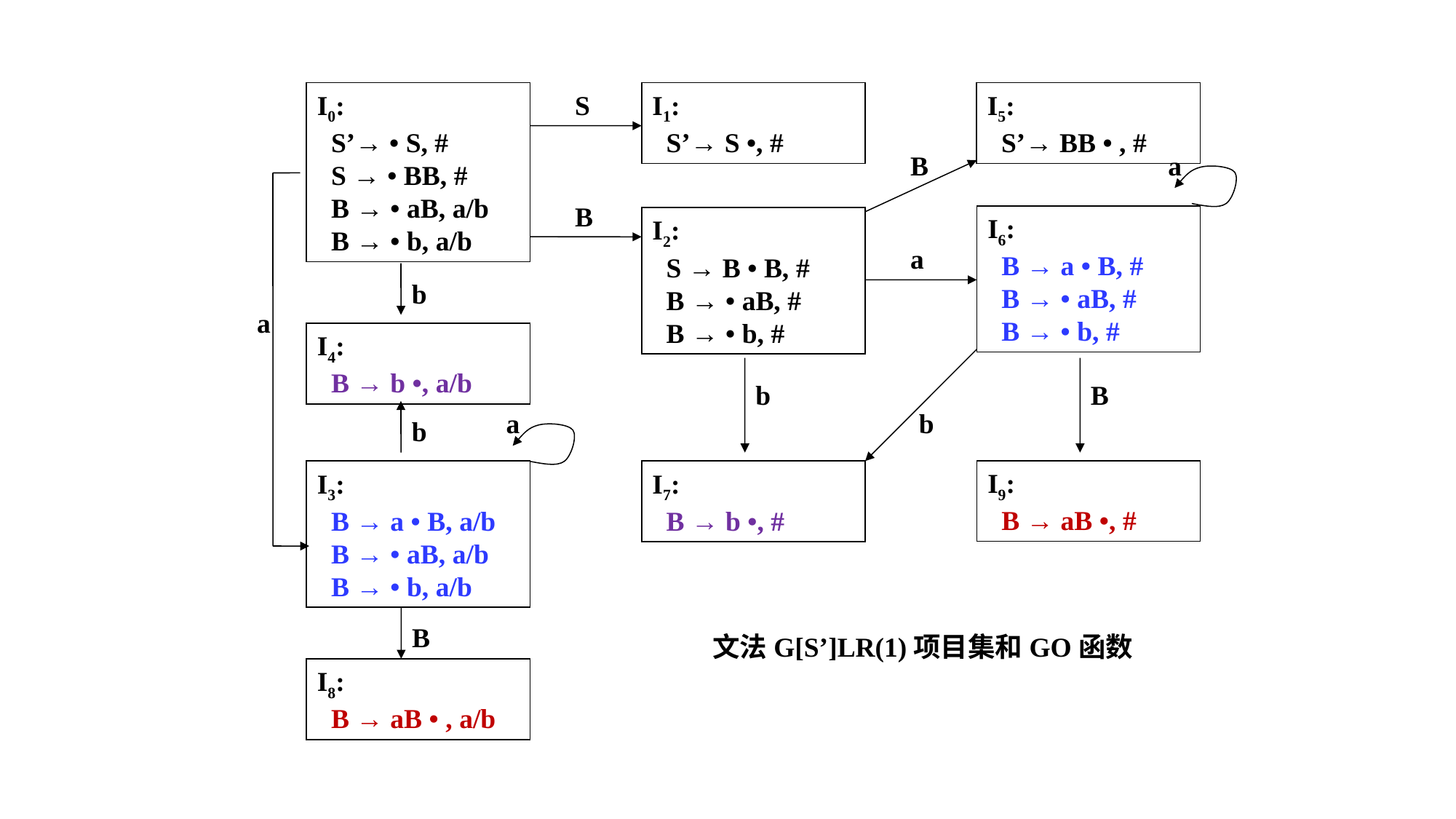

I0:
  S’→ • S, #
  S → • BB, #
  B → • aB, a/b
  B → • b, a/b
S

I1:
  S’→ S •, #
I5:
  S’→ BB • , #
B
a

B

I6:
  B → a • B, #
  B → • aB, #
  B → • b, #
I2:
  S → B • B, #
  B → • aB, #
  B → • b, #
a

b
a
I4:
  B → b •, a/b

b

B

b
b
a

I9:
  B → aB •, #
I3:
  B → a • B, a/b
  B → • aB, a/b
  B → • b, a/b
I7:
  B → b •, #

B
文法G[S’]LR(1)项目集和GO函数
I8:
  B → aB • , a/b